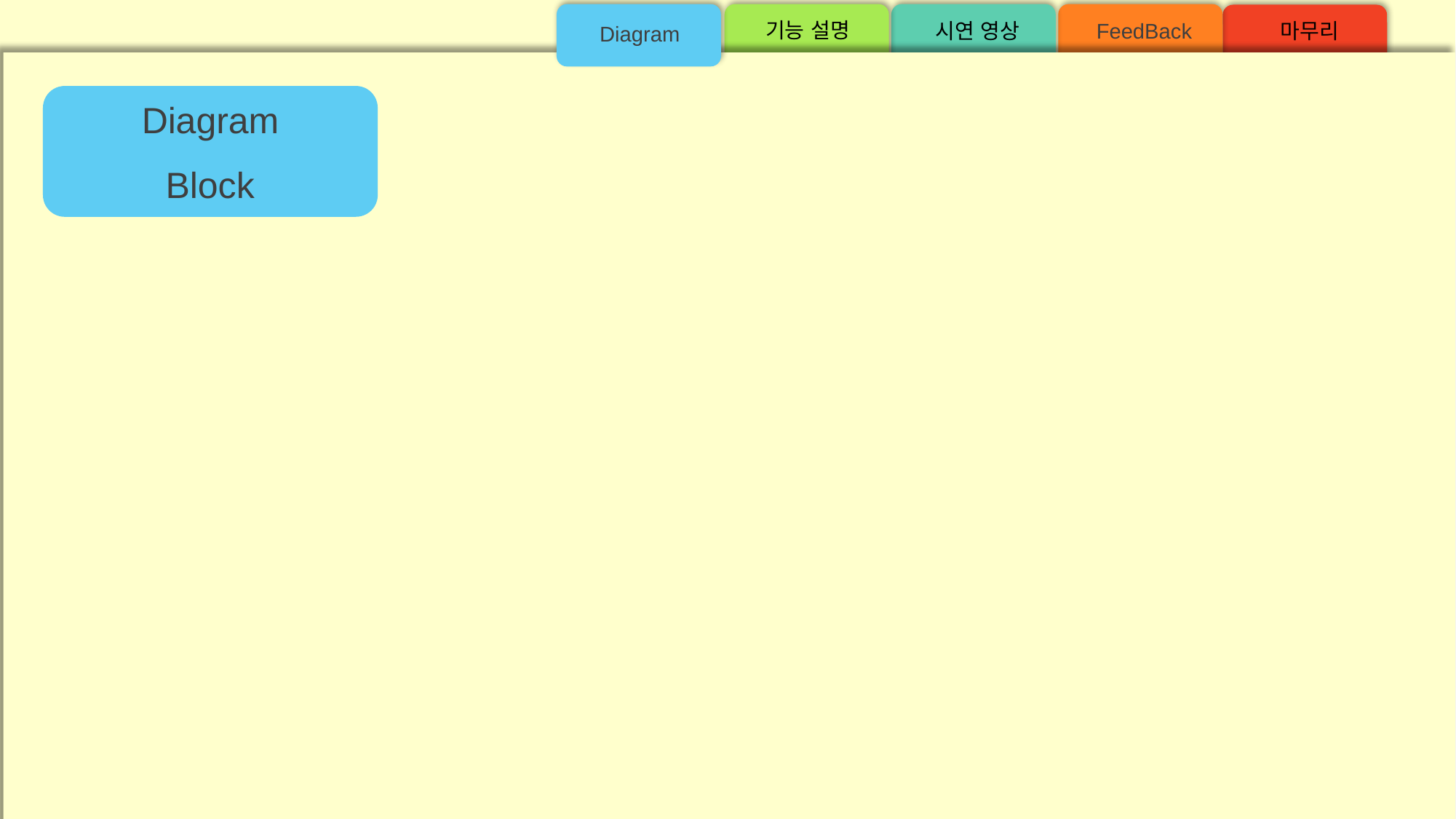

기능 설명
마무리
시연 영상
FeedBack
Diagram

Diagram
Block